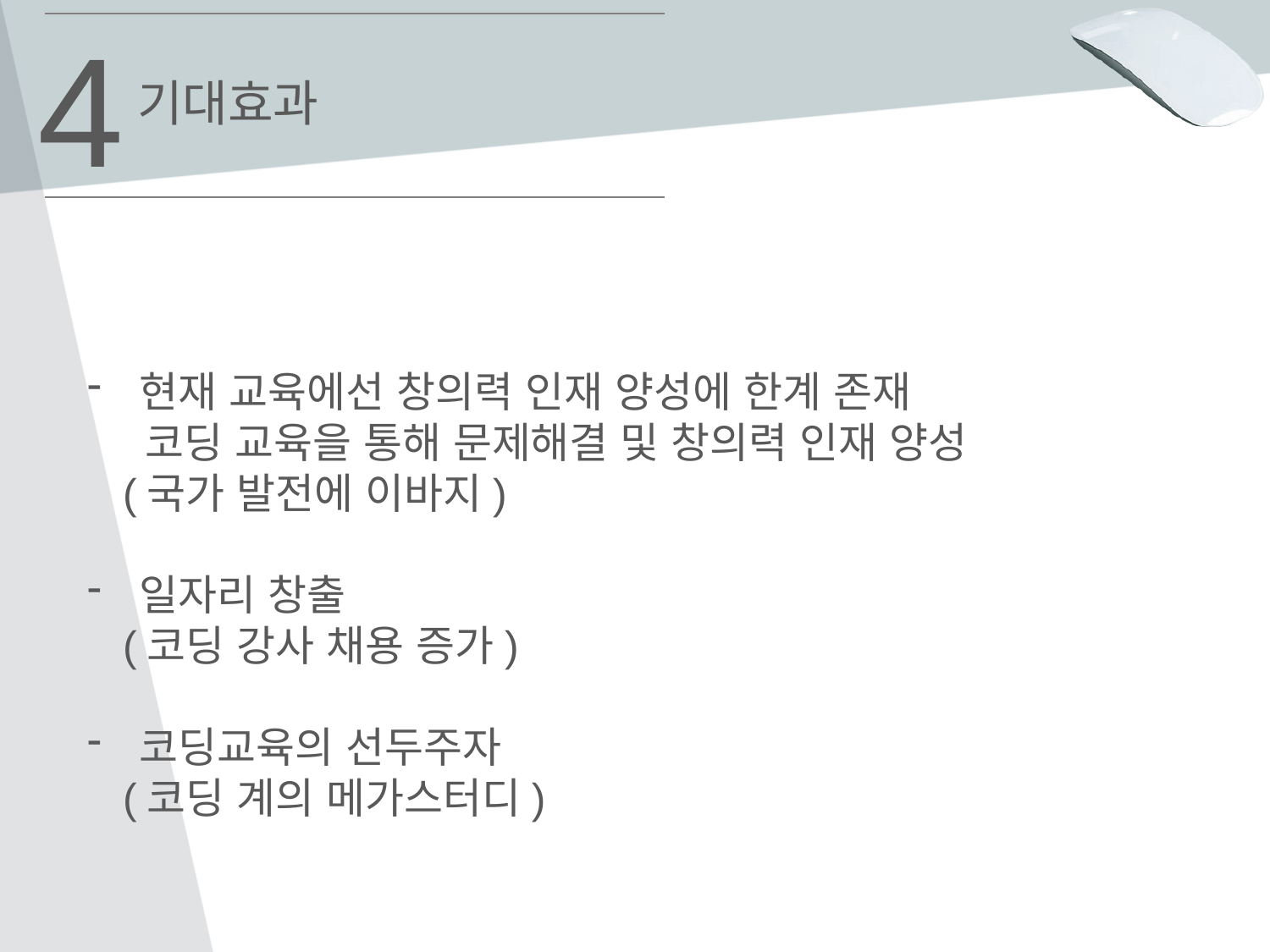

4
기대효과
 현재 교육에선 창의력 인재 양성에 한계 존재
    코딩 교육을 통해 문제해결 및 창의력 인재 양성
   (국가 발전에 이바지)

 일자리 창출
   (코딩 강사 채용 증가)

 코딩교육의 선두주자
   (코딩 계의 메가스터디)